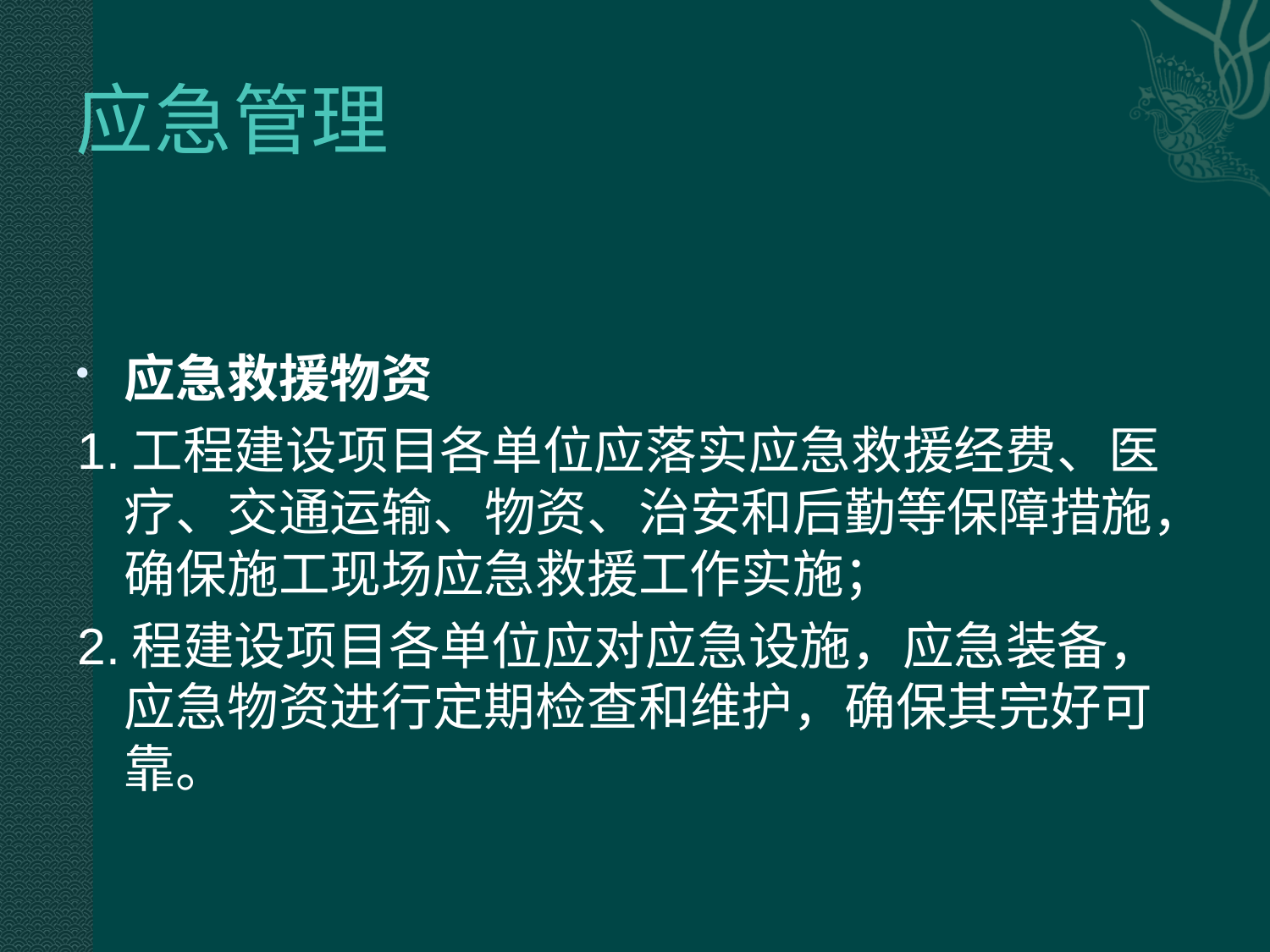

# 应急管理

应急救援物资
1.工程建设项目各单位应落实应急救援经费、医疗、交通运输、物资、治安和后勤等保障措施，确保施工现场应急救援工作实施；
2.程建设项目各单位应对应急设施，应急装备，应急物资进行定期检查和维护，确保其完好可靠。